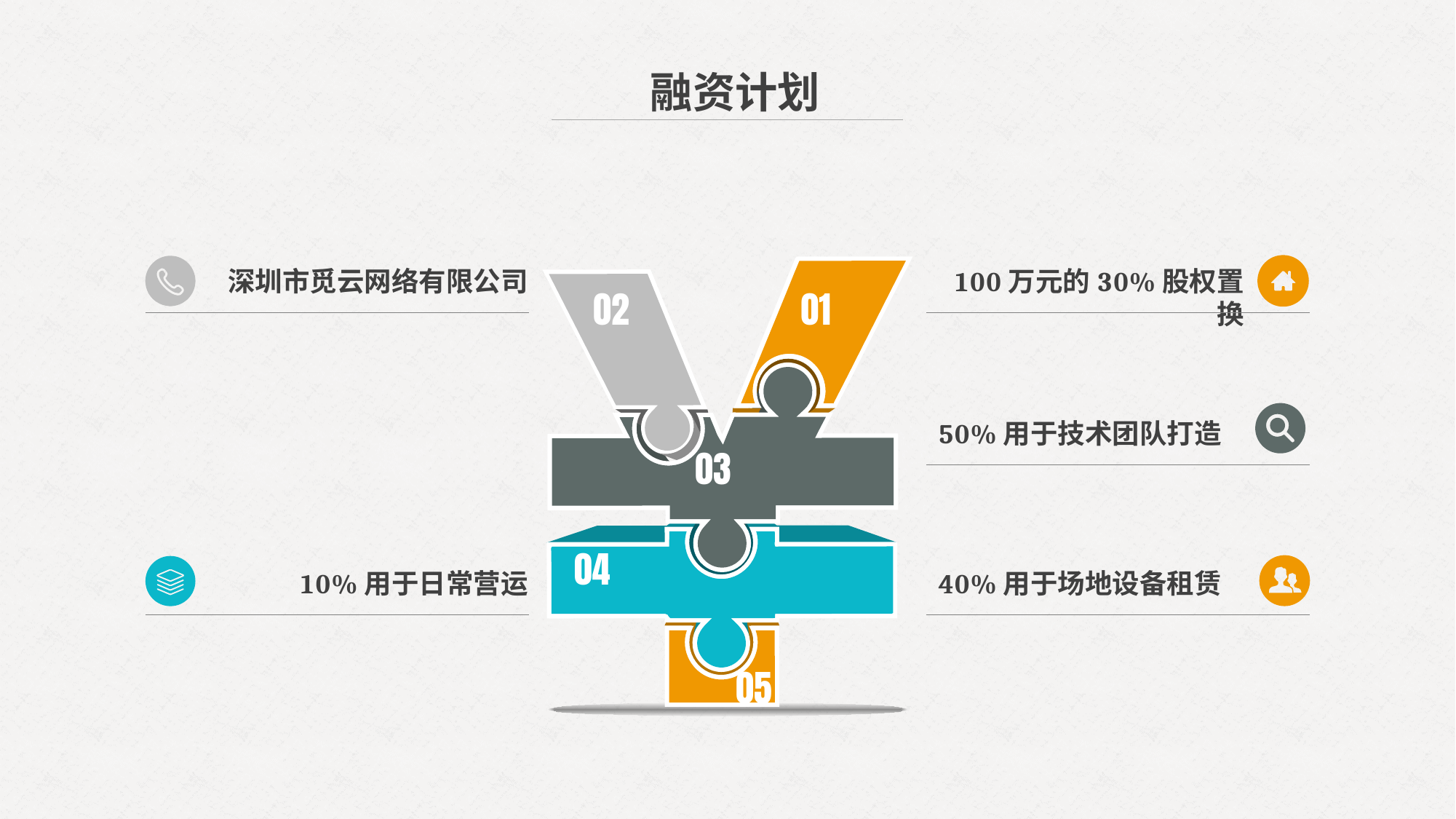

融资计划

深圳市觅云网络有限公司
100万元的30%股权置换

02
01

50%用于技术团队打造
03

04

10%用于日常营运
40%用于场地设备租赁

05